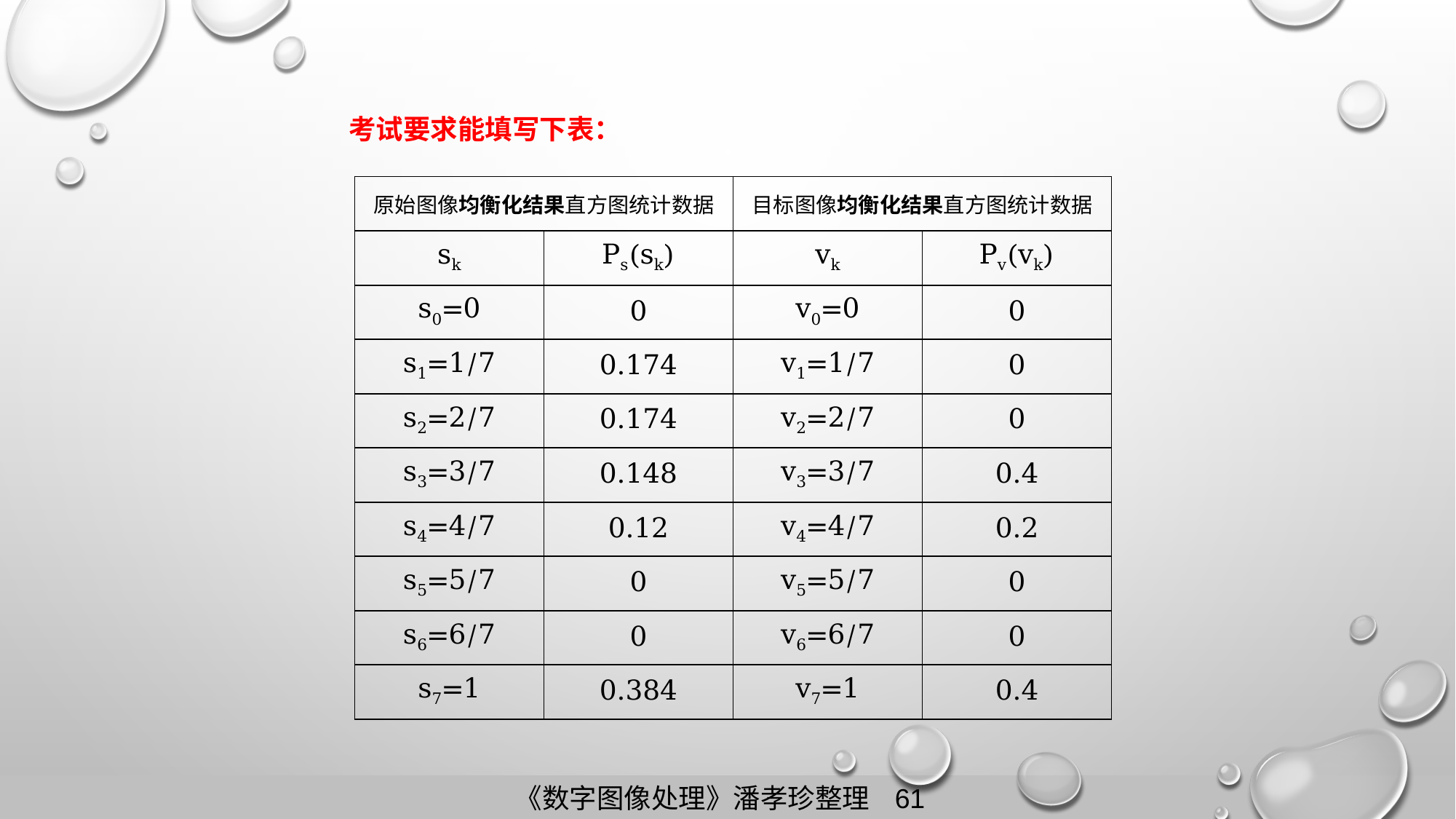

考试要求能填写下表：
| 原始图像均衡化结果直方图统计数据 |  | 目标图像均衡化结果直方图统计数据 |  |
| --- | --- | --- | --- |
| sk | Ps(sk) | vk | Pv(vk) |
| s0=0 | 0 | v0=0 | 0 |
| s1=1/7 | 0.174 | v1=1/7 | 0 |
| s2=2/7 | 0.174 | v2=2/7 | 0 |
| s3=3/7 | 0.148 | v3=3/7 | 0.4 |
| s4=4/7 | 0.12 | v4=4/7 | 0.2 |
| s5=5/7 | 0 | v5=5/7 | 0 |
| s6=6/7 | 0 | v6=6/7 | 0 |
| s7=1 | 0.384 | v7=1 | 0.4 |